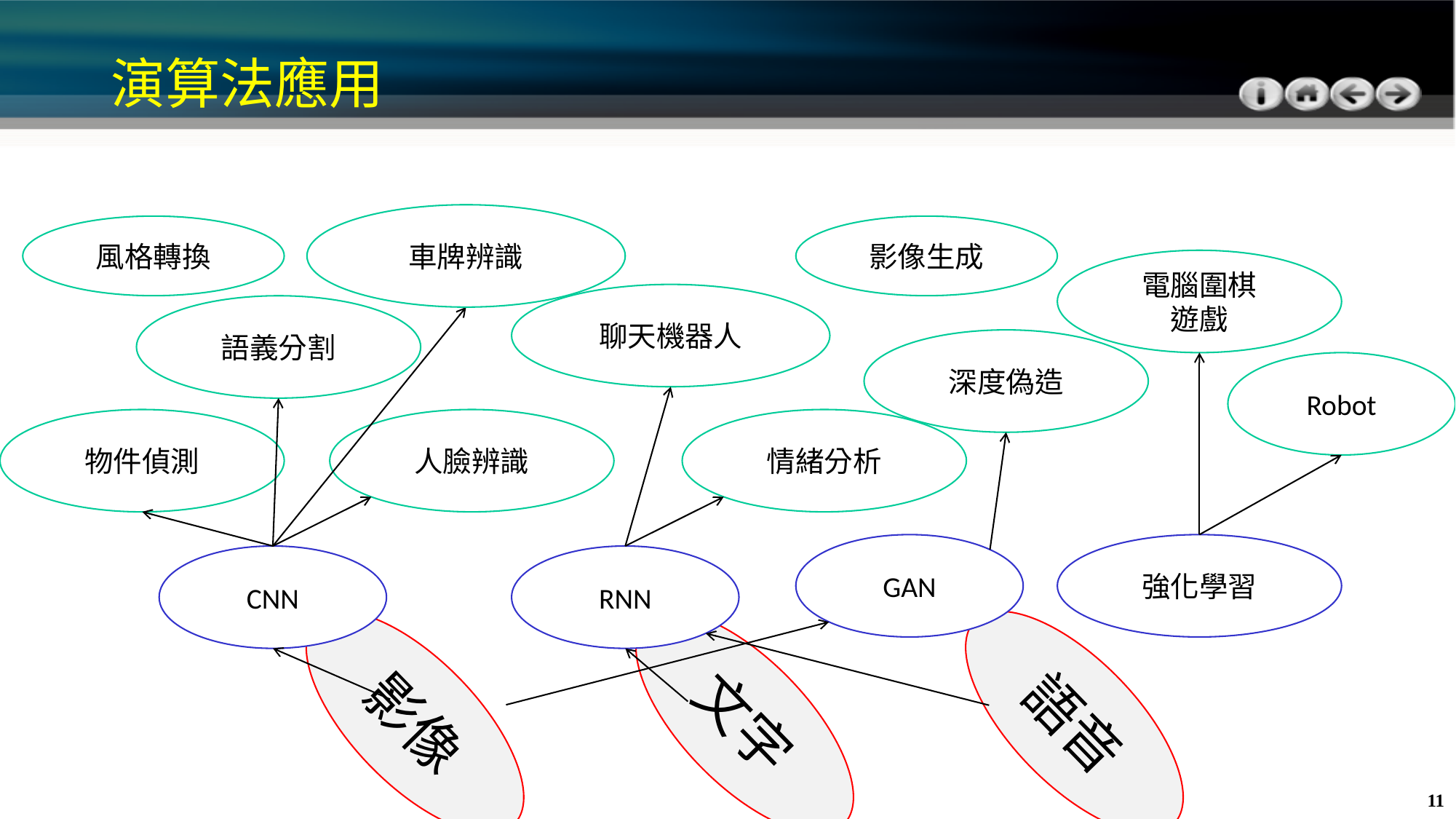

# 演算法應用
車牌辨識
風格轉換
影像生成
電腦圍棋
遊戲
聊天機器人
語義分割
深度偽造
Robot
物件偵測
人臉辨識
情緒分析
GAN
強化學習
CNN
RNN
影像
文字
語音